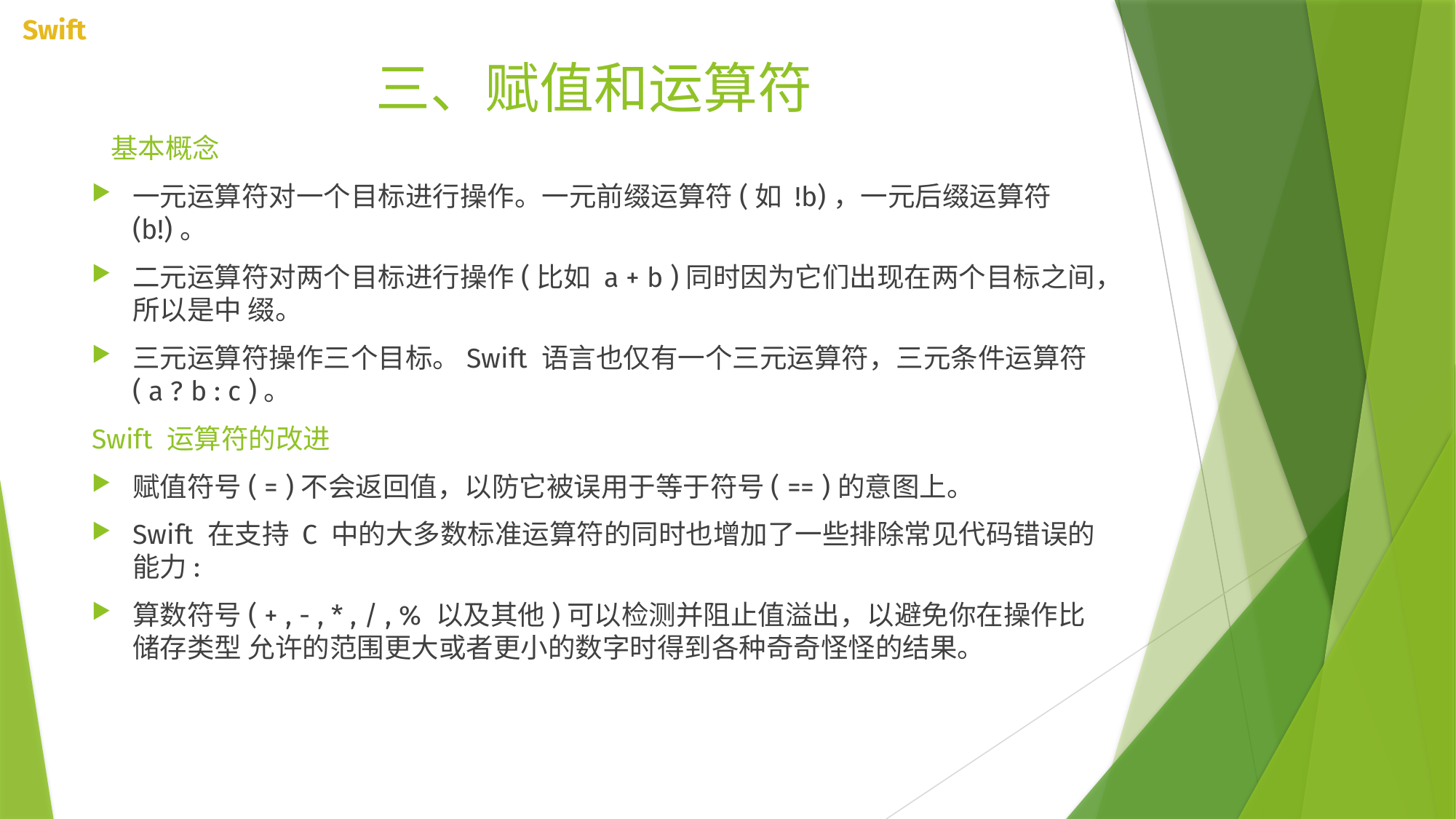

# 三、赋值和运算符
  基本概念
一元运算符对一个目标进行操作。一元前缀运算符(如 !b)，一元后缀运算符(b!)。
二元运算符对两个目标进行操作(比如 a + b )同时因为它们出现在两个目标之间，所以是中 缀。
三元运算符操作三个目标。Swift 语言也仅有一个三元运算符，三元条件运算符( a ? b : c )。
Swift 运算符的改进
赋值符号( = )不会返回值，以防它被误用于等于符号( == )的意图上。
Swift 在支持 C 中的大多数标准运算符的同时也增加了一些排除常见代码错误的能力:
算数符号( + , - , * , / , % 以及其他)可以检测并阻止值溢出，以避免你在操作比储存类型 允许的范围更大或者更小的数字时得到各种奇奇怪怪的结果。